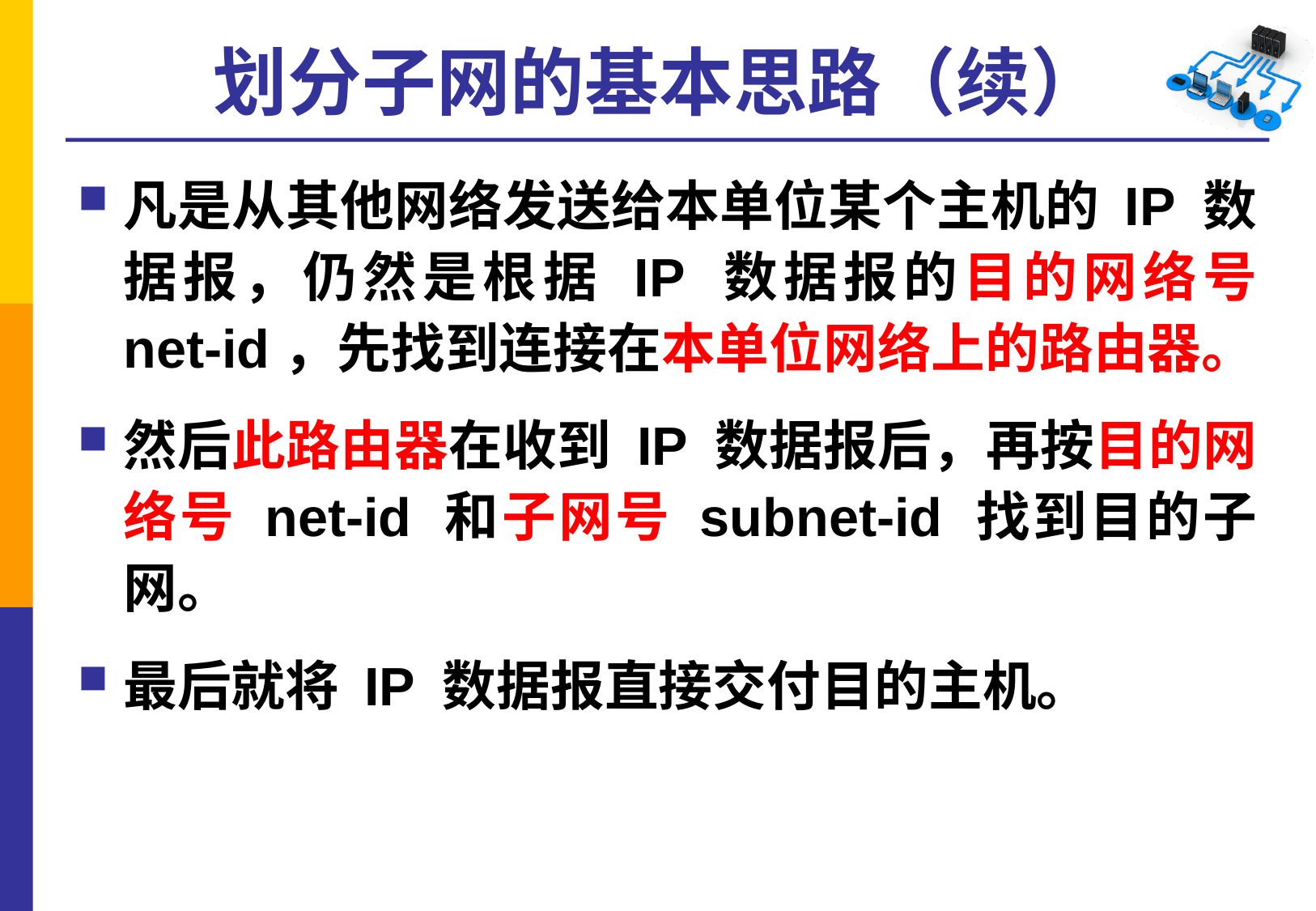

# 划分子网的基本思路（续）
凡是从其他网络发送给本单位某个主机的 IP 数据报，仍然是根据 IP 数据报的目的网络号 net-id，先找到连接在本单位网络上的路由器。
然后此路由器在收到 IP 数据报后，再按目的网络号 net-id 和子网号 subnet-id 找到目的子网。
最后就将 IP 数据报直接交付目的主机。